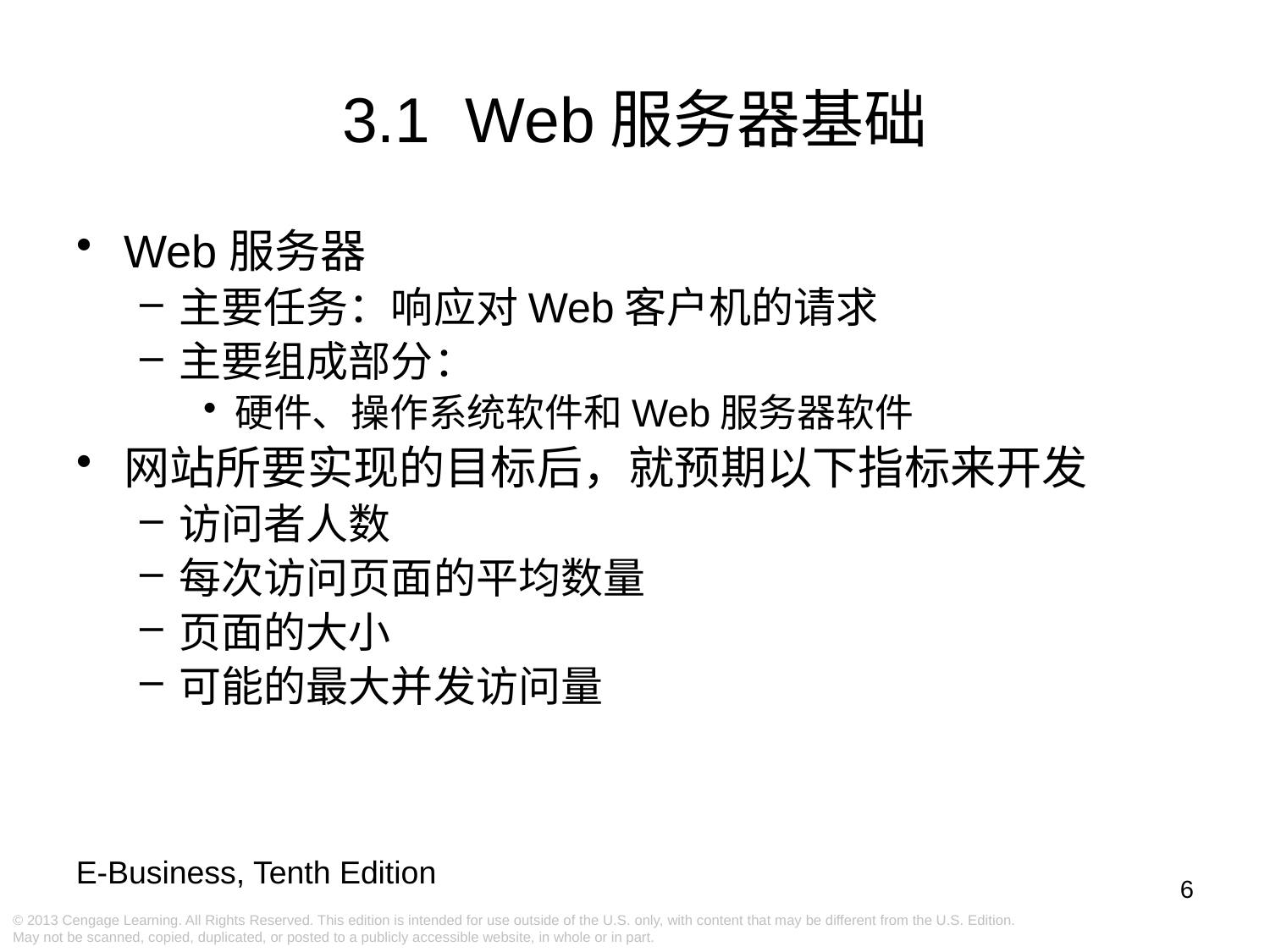

3.1  Web服务器基础
Web服务器
主要任务：响应对Web客户机的请求
主要组成部分：
硬件、操作系统软件和Web服务器软件
网站所要实现的目标后，就预期以下指标来开发
访问者人数
每次访问页面的平均数量
页面的大小
可能的最大并发访问量
6